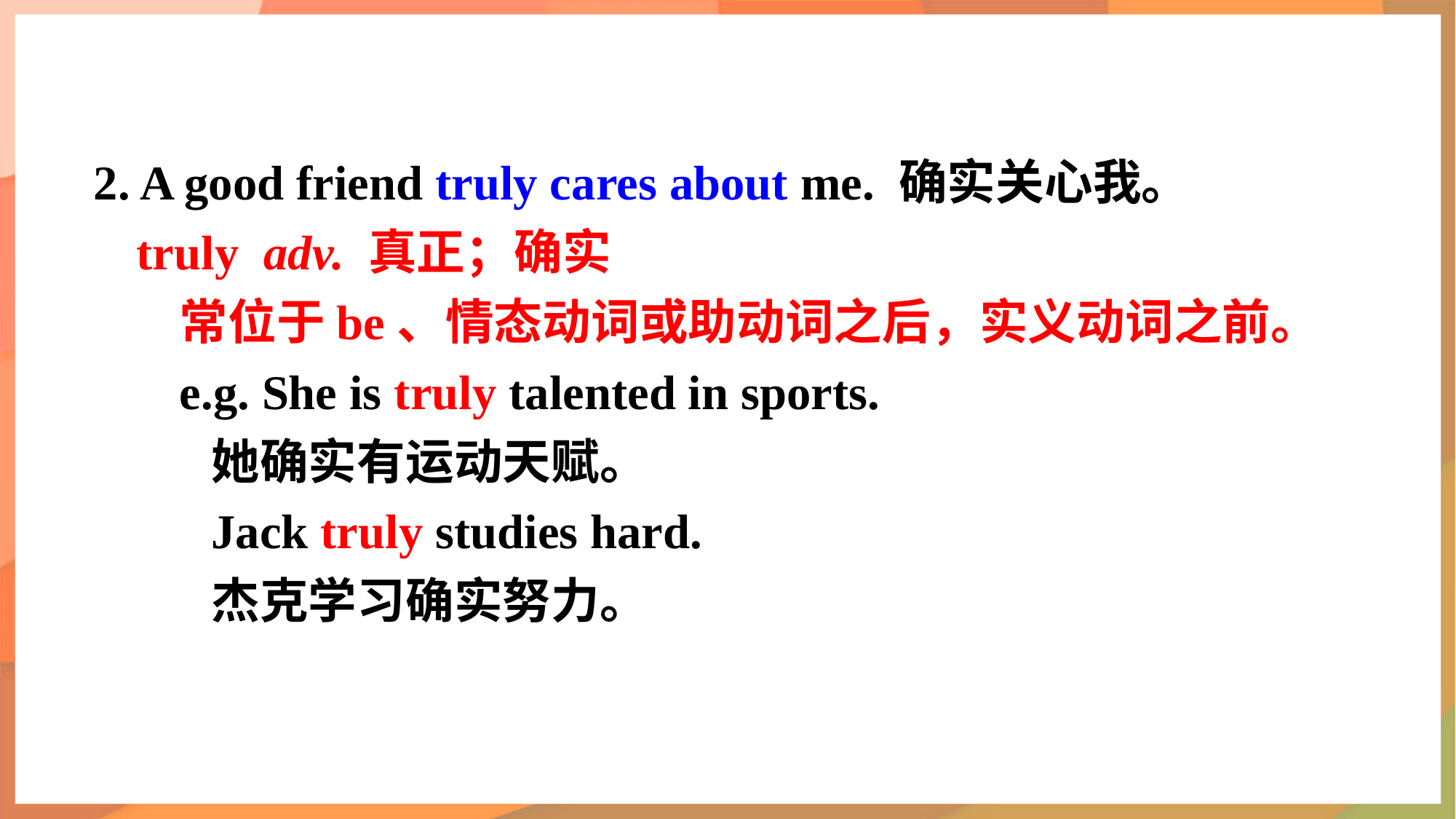

2. A good friend truly cares about me. 确实关心我。
truly  adv. 真正；确实
常位于be、情态动词或助动词之后，实义动词之前。
e.g. She is truly talented in sports.
她确实有运动天赋。
Jack truly studies hard.
杰克学习确实努力。